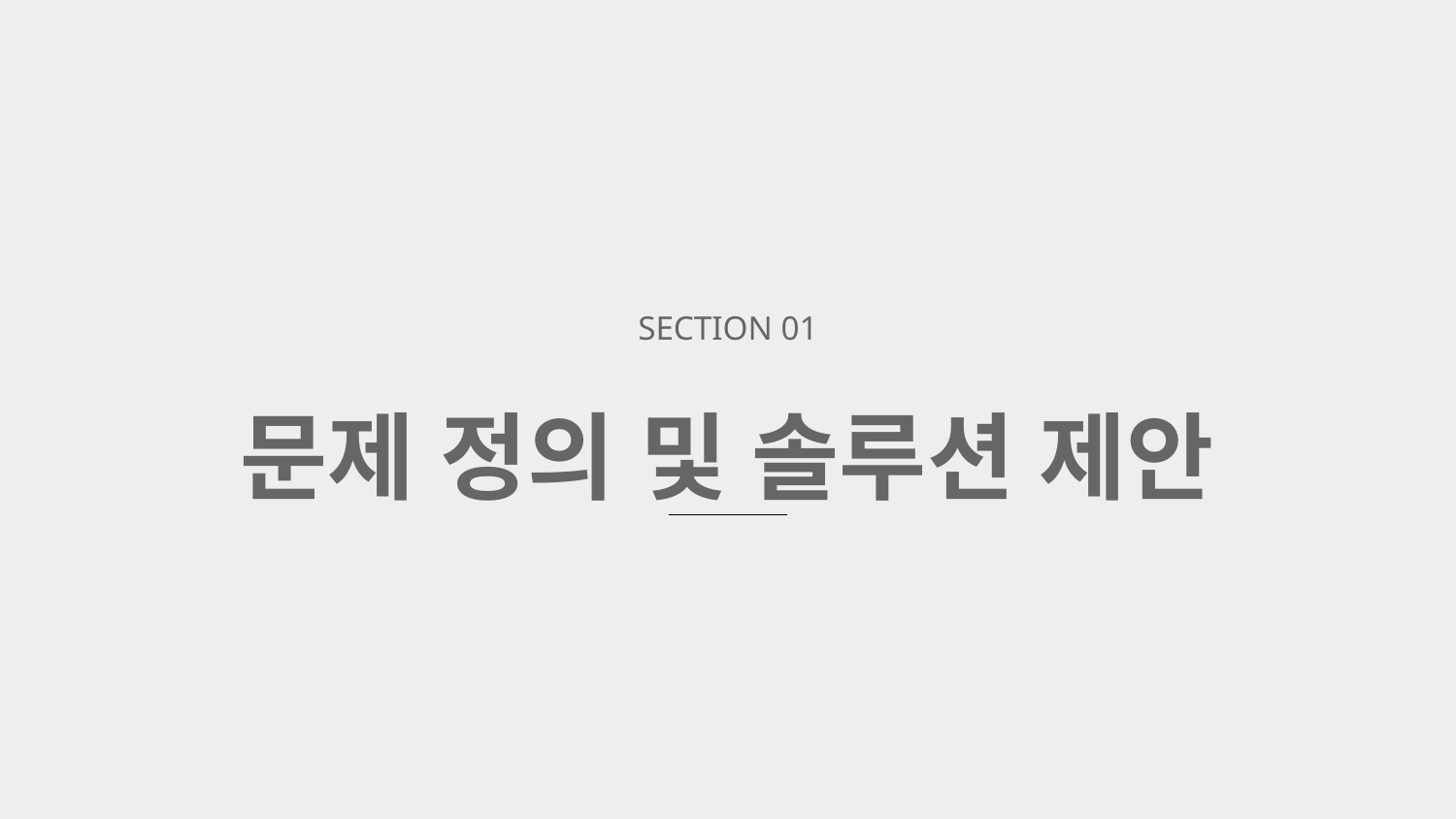

SECTION 01
문제 정의 및 솔루션 제안